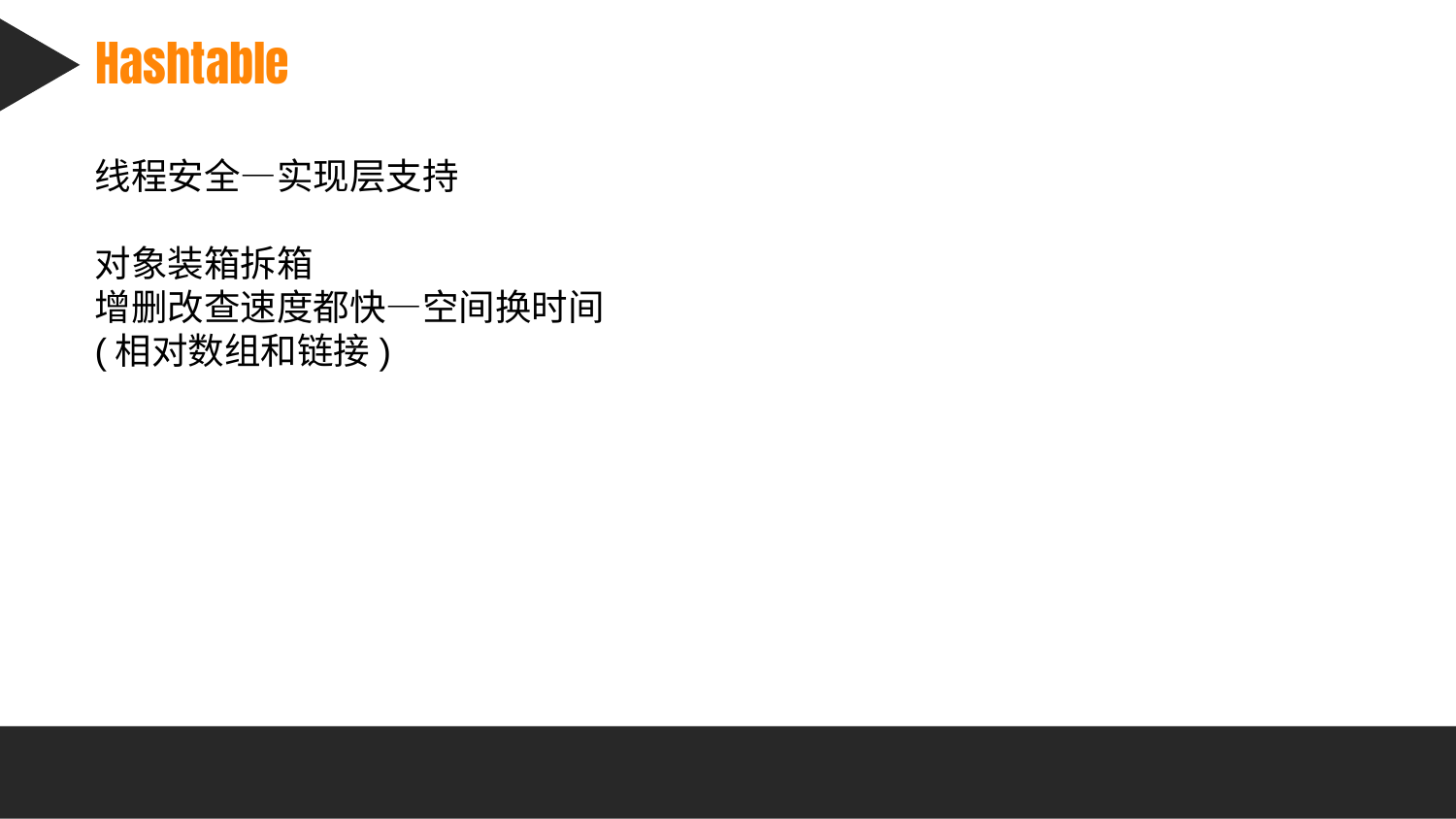

Hashtable
线程安全—实现层支持

对象装箱拆箱
增删改查速度都快—空间换时间
(相对数组和链接)